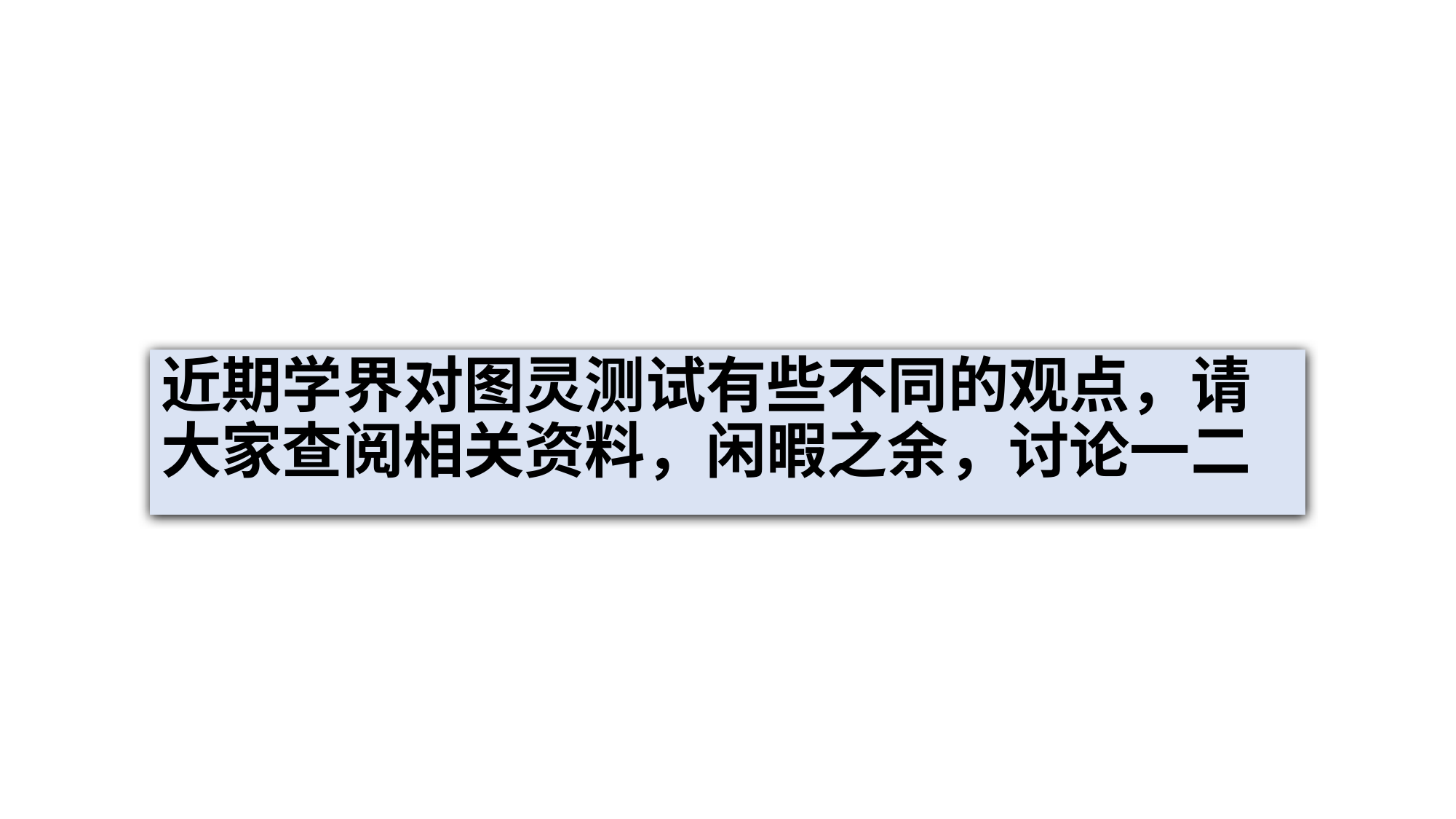

#
近期学界对图灵测试有些不同的观点，请大家查阅相关资料，闲暇之余，讨论一二